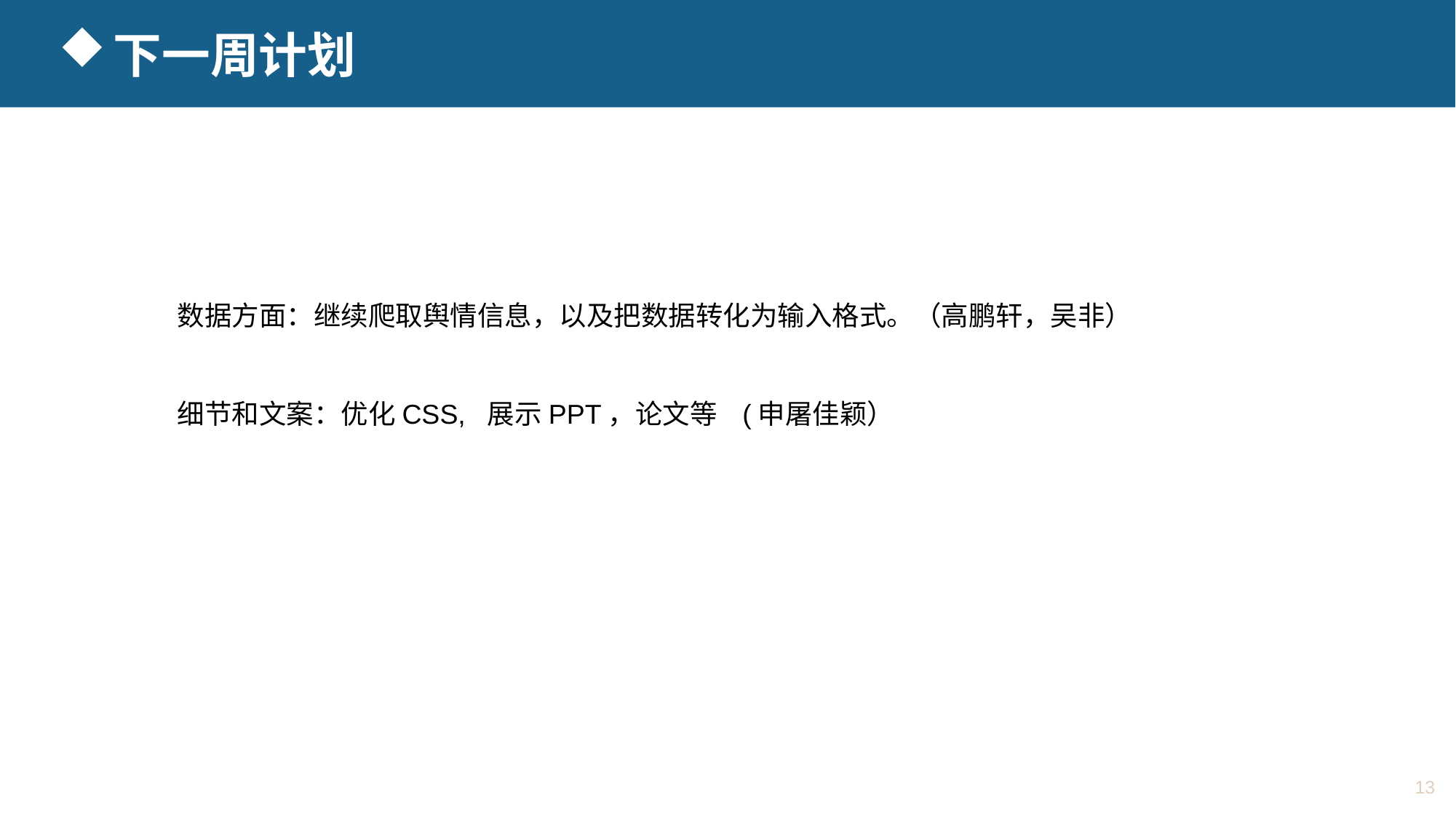

下一周计划
数据方面：继续爬取舆情信息，以及把数据转化为输入格式。（高鹏轩，吴非）

细节和文案：优化CSS,  展示PPT，论文等   (申屠佳颖）
13